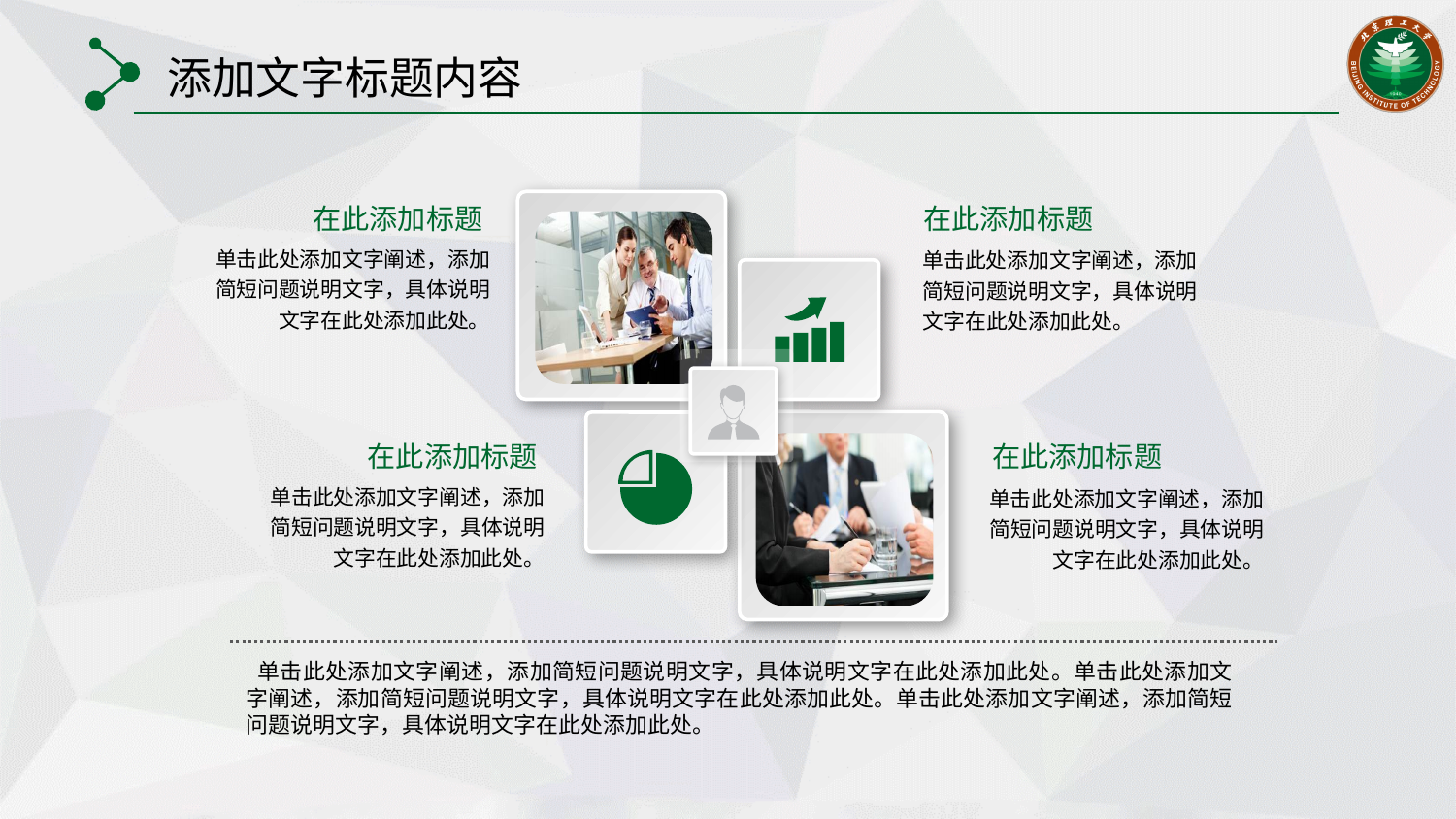

添加文字标题内容

在此添加标题
单击此处添加文字阐述，添加简短问题说明文字，具体说明文字在此处添加此处。
在此添加标题
单击此处添加文字阐述，添加简短问题说明文字，具体说明文字在此处添加此处。

在此添加标题
单击此处添加文字阐述，添加简短问题说明文字，具体说明文字在此处添加此处。
在此添加标题
单击此处添加文字阐述，添加简短问题说明文字，具体说明文字在此处添加此处。

 单击此处添加文字阐述，添加简短问题说明文字，具体说明文字在此处添加此处。单击此处添加文字阐述，添加简短问题说明文字，具体说明文字在此处添加此处。单击此处添加文字阐述，添加简短问题说明文字，具体说明文字在此处添加此处。